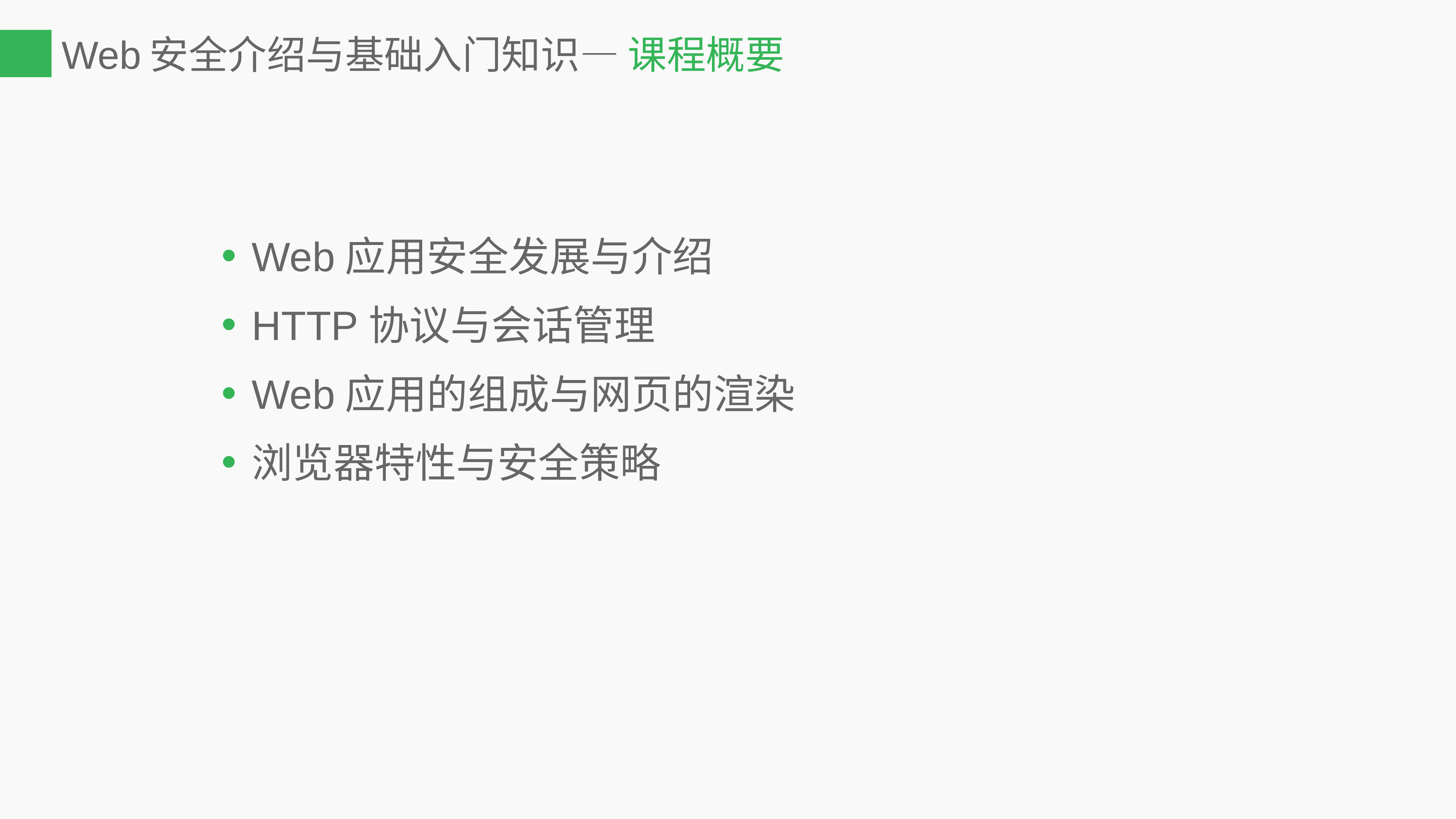

# Web安全介绍与基础入门知识— 课程概要
Web应用安全发展与介绍
HTTP协议与会话管理
Web应用的组成与网页的渲染
浏览器特性与安全策略